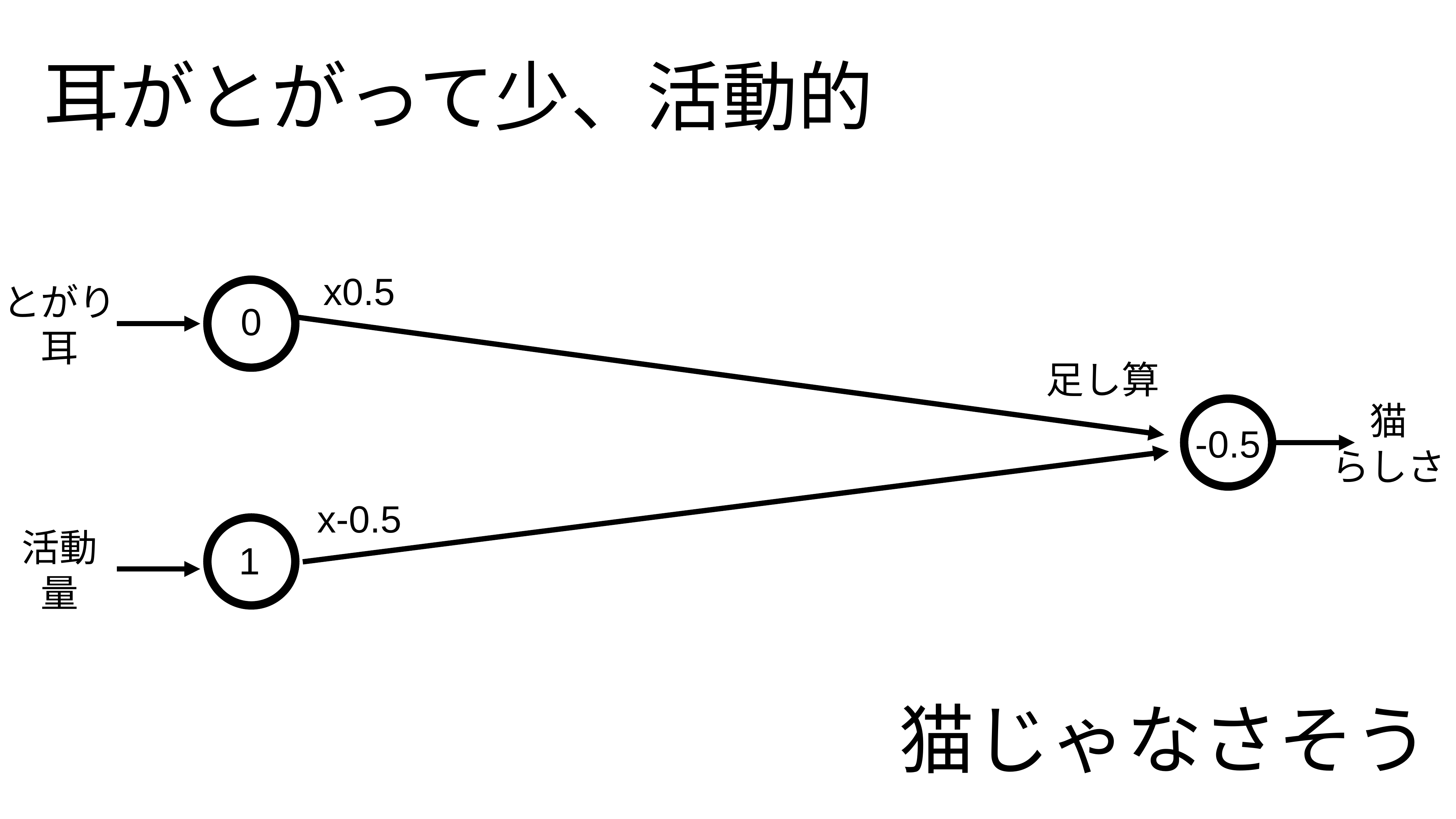

耳がとがって少、活動的
x0.5
とがり
耳

0

足し算
猫
らしさ

-0.5

x-0.5
活動
量

1

猫じゃなさそう